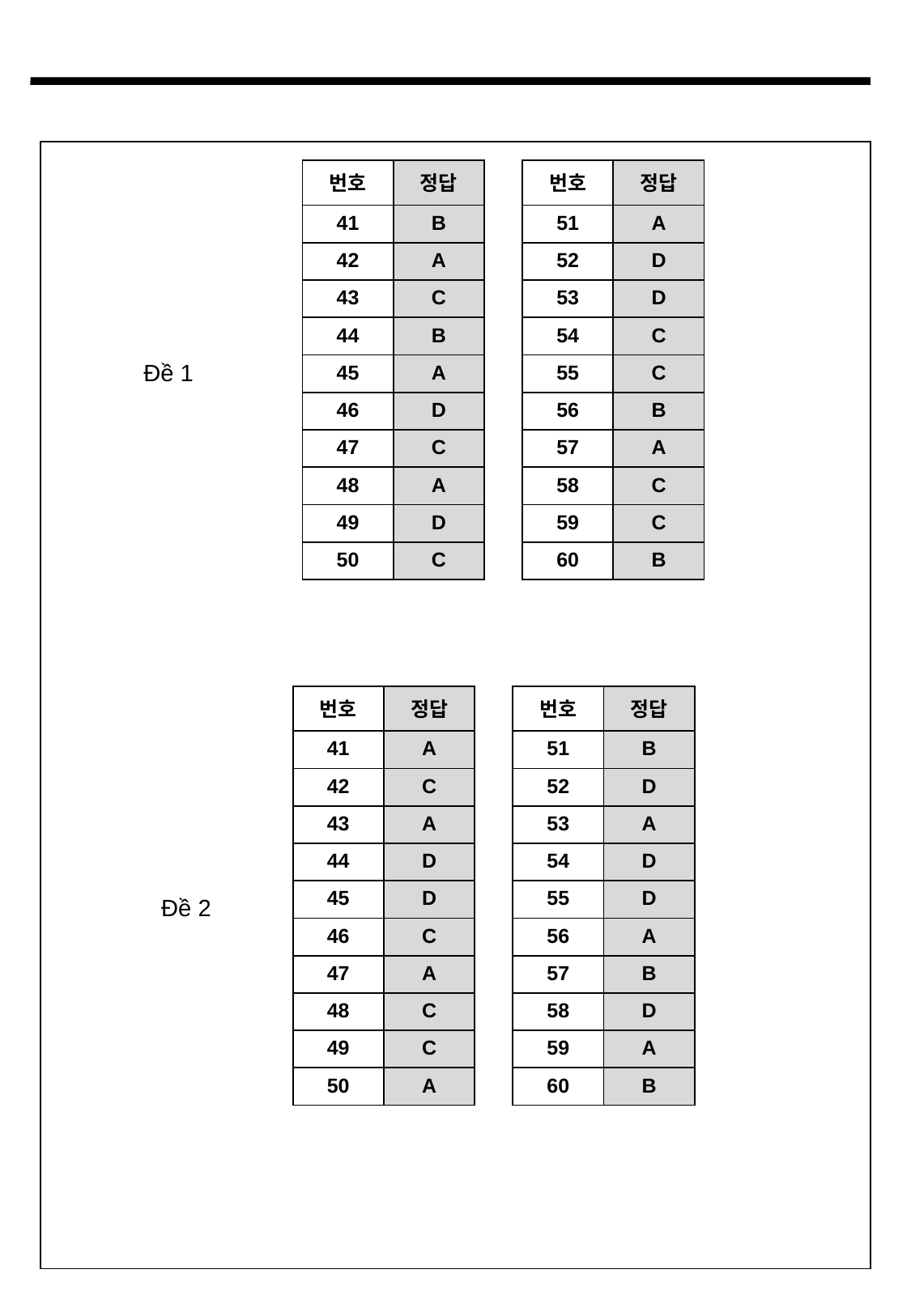

| 번호 | 정답 |
| --- | --- |
| 41 | B |
| 42 | A |
| 43 | C |
| 44 | B |
| 45 | A |
| 46 | D |
| 47 | C |
| 48 | A |
| 49 | D |
| 50 | C |
| 번호 | 정답 |
| --- | --- |
| 51 | A |
| 52 | D |
| 53 | D |
| 54 | C |
| 55 | C |
| 56 | B |
| 57 | A |
| 58 | C |
| 59 | C |
| 60 | B |
Đề 1
| 번호 | 정답 |
| --- | --- |
| 41 | A |
| 42 | C |
| 43 | A |
| 44 | D |
| 45 | D |
| 46 | C |
| 47 | A |
| 48 | C |
| 49 | C |
| 50 | A |
| 번호 | 정답 |
| --- | --- |
| 51 | B |
| 52 | D |
| 53 | A |
| 54 | D |
| 55 | D |
| 56 | A |
| 57 | B |
| 58 | D |
| 59 | A |
| 60 | B |
Đề 2